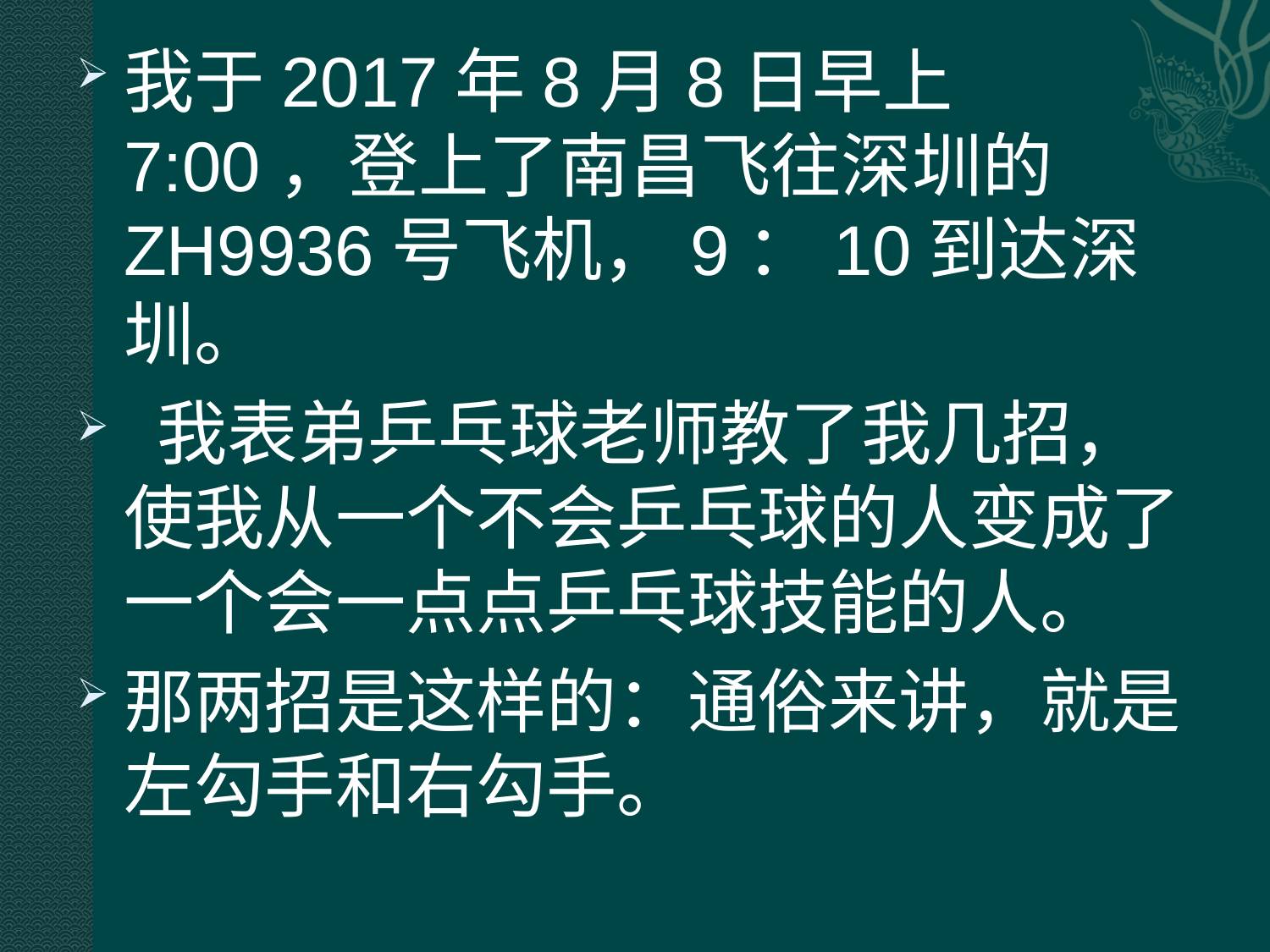

我于2017年8月8日早上7:00，登上了南昌飞往深圳的ZH9936号飞机，9：10到达深圳。
 我表弟乒乓球老师教了我几招，使我从一个不会乒乓球的人变成了一个会一点点乒乓球技能的人。
那两招是这样的：通俗来讲，就是左勾手和右勾手。
#